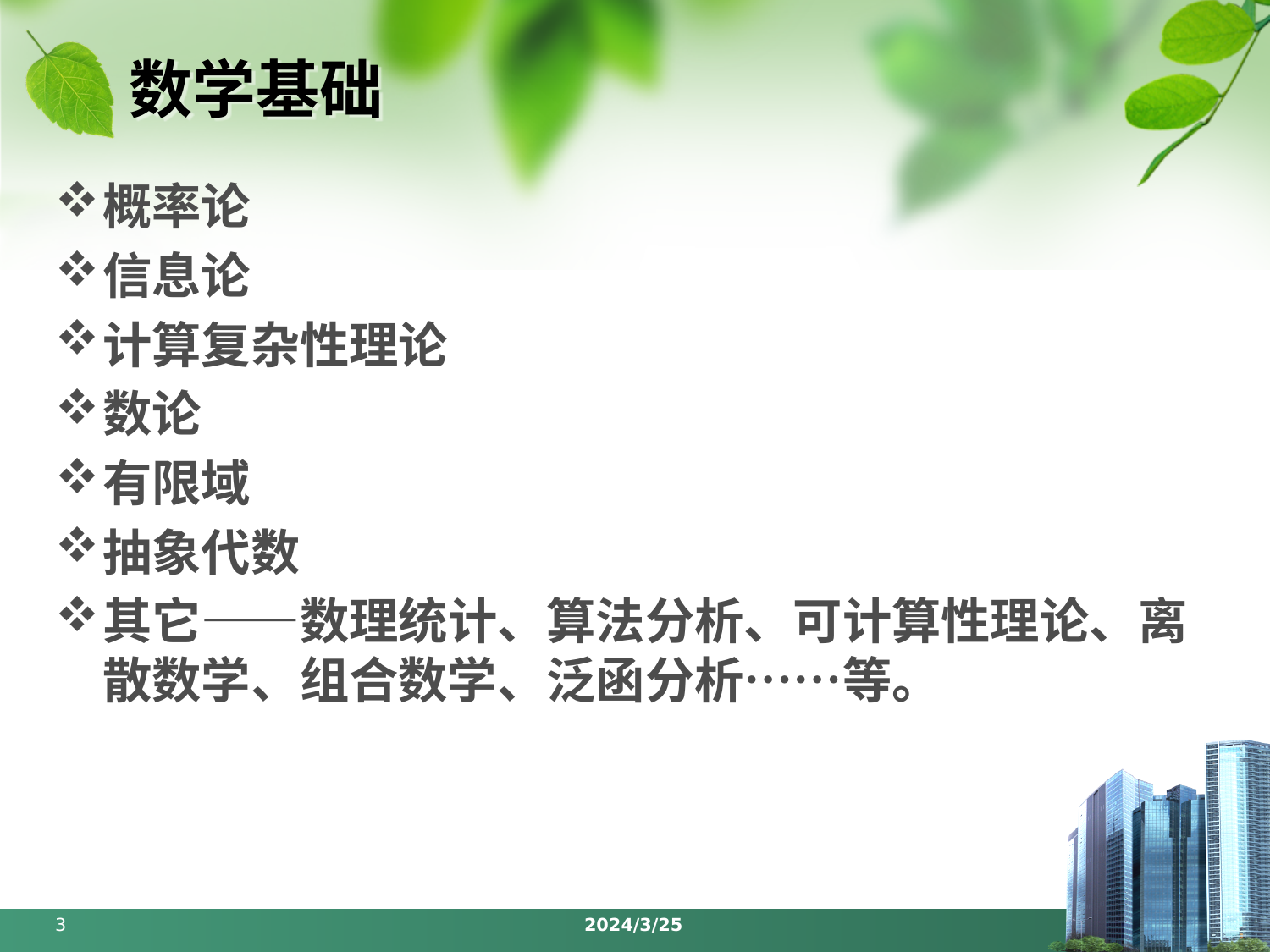

# 数学基础
概率论
信息论
计算复杂性理论
数论
有限域
抽象代数
其它——数理统计、算法分析、可计算性理论、离散数学、组合数学、泛函分析……等。

3
2024/3/25